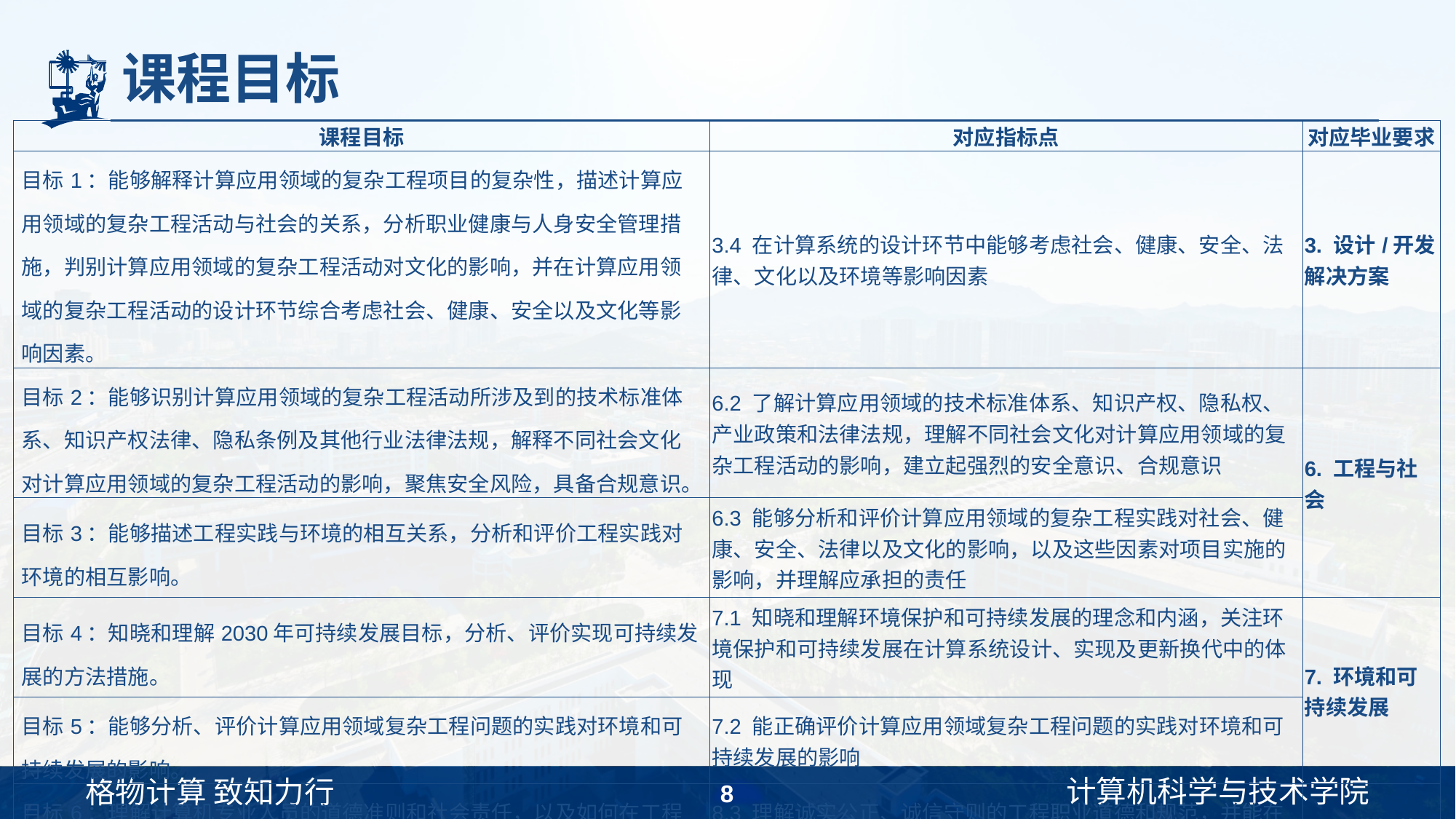

# 课程目标
| 课程目标 | 对应指标点 | 对应毕业要求 |
| --- | --- | --- |
| 目标1：能够解释计算应用领域的复杂工程项目的复杂性，描述计算应用领域的复杂工程活动与社会的关系，分析职业健康与人身安全管理措施，判别计算应用领域的复杂工程活动对文化的影响，并在计算应用领域的复杂工程活动的设计环节综合考虑社会、健康、安全以及文化等影响因素。 | 3.4 在计算系统的设计环节中能够考虑社会、健康、安全、法律、文化以及环境等影响因素 | 3. 设计/开发解决方案 |
| 目标2：能够识别计算应用领域的复杂工程活动所涉及到的技术标准体系、知识产权法律、隐私条例及其他行业法律法规，解释不同社会文化对计算应用领域的复杂工程活动的影响，聚焦安全风险，具备合规意识。 | 6.2 了解计算应用领域的技术标准体系、知识产权、隐私权、产业政策和法律法规，理解不同社会文化对计算应用领域的复杂工程活动的影响，建立起强烈的安全意识、合规意识 | 6. 工程与社会 |
| 目标3：能够描述工程实践与环境的相互关系，分析和评价工程实践对环境的相互影响。 | 6.3 能够分析和评价计算应用领域的复杂工程实践对社会、健康、安全、法律以及文化的影响，以及这些因素对项目实施的影响，并理解应承担的责任 |  |
| 目标4：知晓和理解2030年可持续发展目标，分析、评价实现可持续发展的方法措施。 | 7.1 知晓和理解环境保护和可持续发展的理念和内涵，关注环境保护和可持续发展在计算系统设计、实现及更新换代中的体现 | 7. 环境和可持续发展 |
| 目标5：能够分析、评价计算应用领域复杂工程问题的实践对环境和可持续发展的影响。 | 7.2 能正确评价计算应用领域复杂工程问题的实践对环境和可持续发展的影响 |  |
| 目标6：理解计算机专业人员的道德准则和社会责任，以及如何在工程实践中自觉遵守。 | 8.3 理解诚实公正、诚信守则的工程职业道德和规范，并能在工程实践中自觉遵守，履行责任 | 8. 职业规范 |
| 目标7：能够描述工程项目创新管理原理，解释经济决策方法，对比不同的管理与经济决策方法。 | 11.1 理解工程项目管理与经济决策原理，掌握计算应用领域的工程项目中涉及的管理与经济决策方法 | 11. 项目管理 |
8